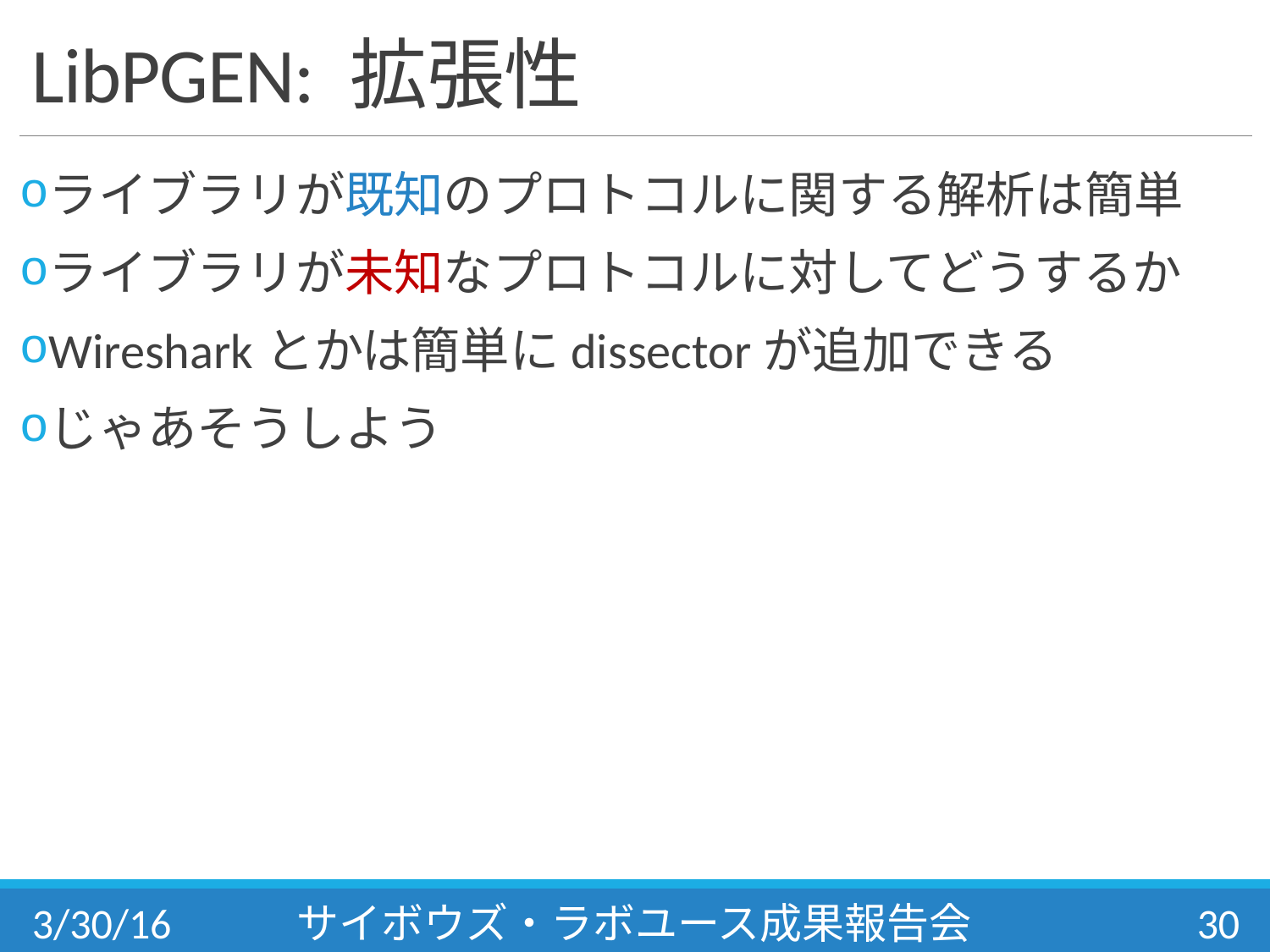

# LibPGEN: 拡張性
ライブラリが既知のプロトコルに関する解析は簡単
ライブラリが未知なプロトコルに対してどうするか
Wiresharkとかは簡単にdissectorが追加できる
じゃあそうしよう
3/30/16
サイボウズ・ラボユース成果報告会
30